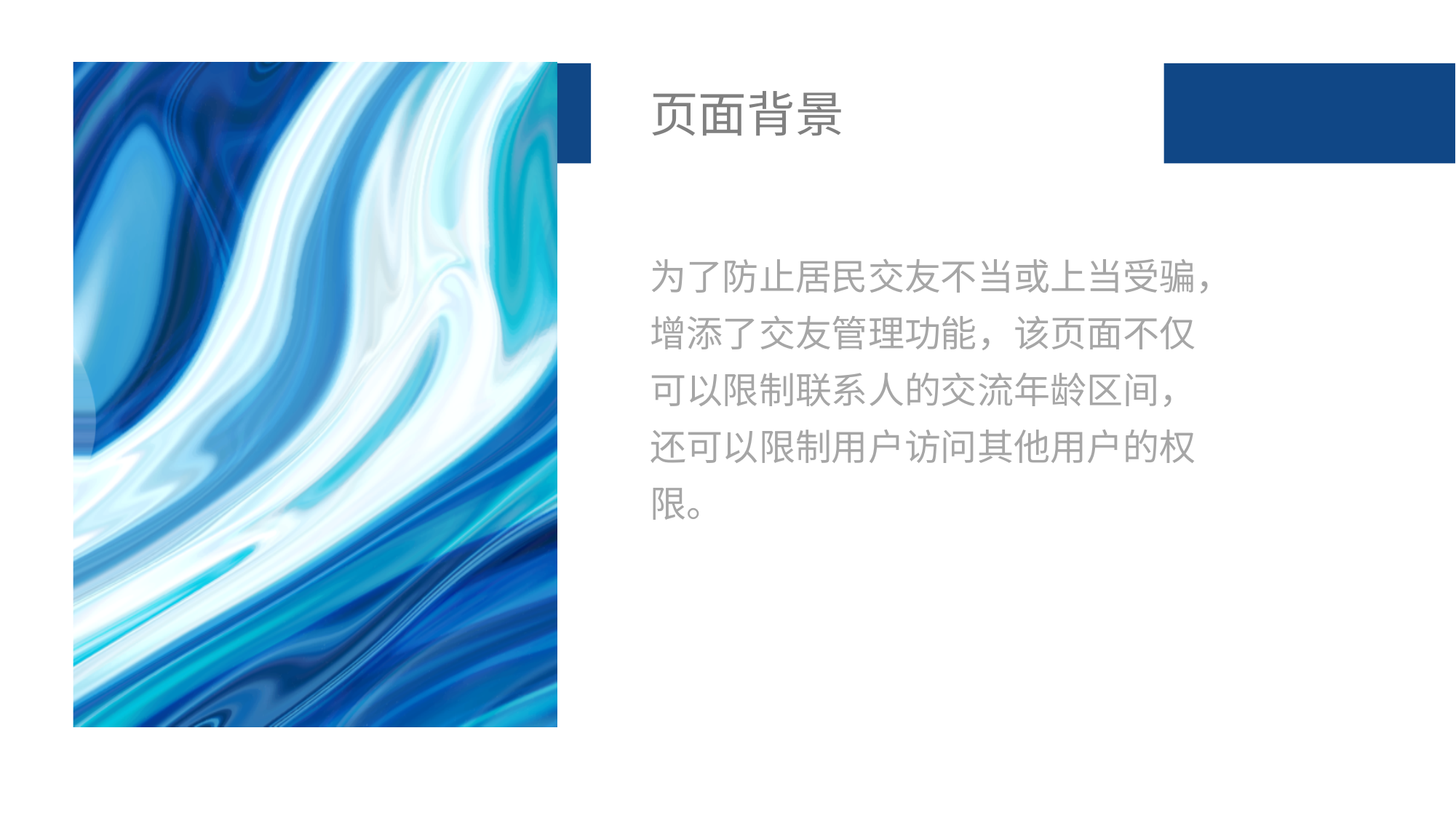

页面背景
为了防止居民交友不当或上当受骗，增添了交友管理功能，该页面不仅可以限制联系人的交流年龄区间，还可以限制用户访问其他用户的权限。